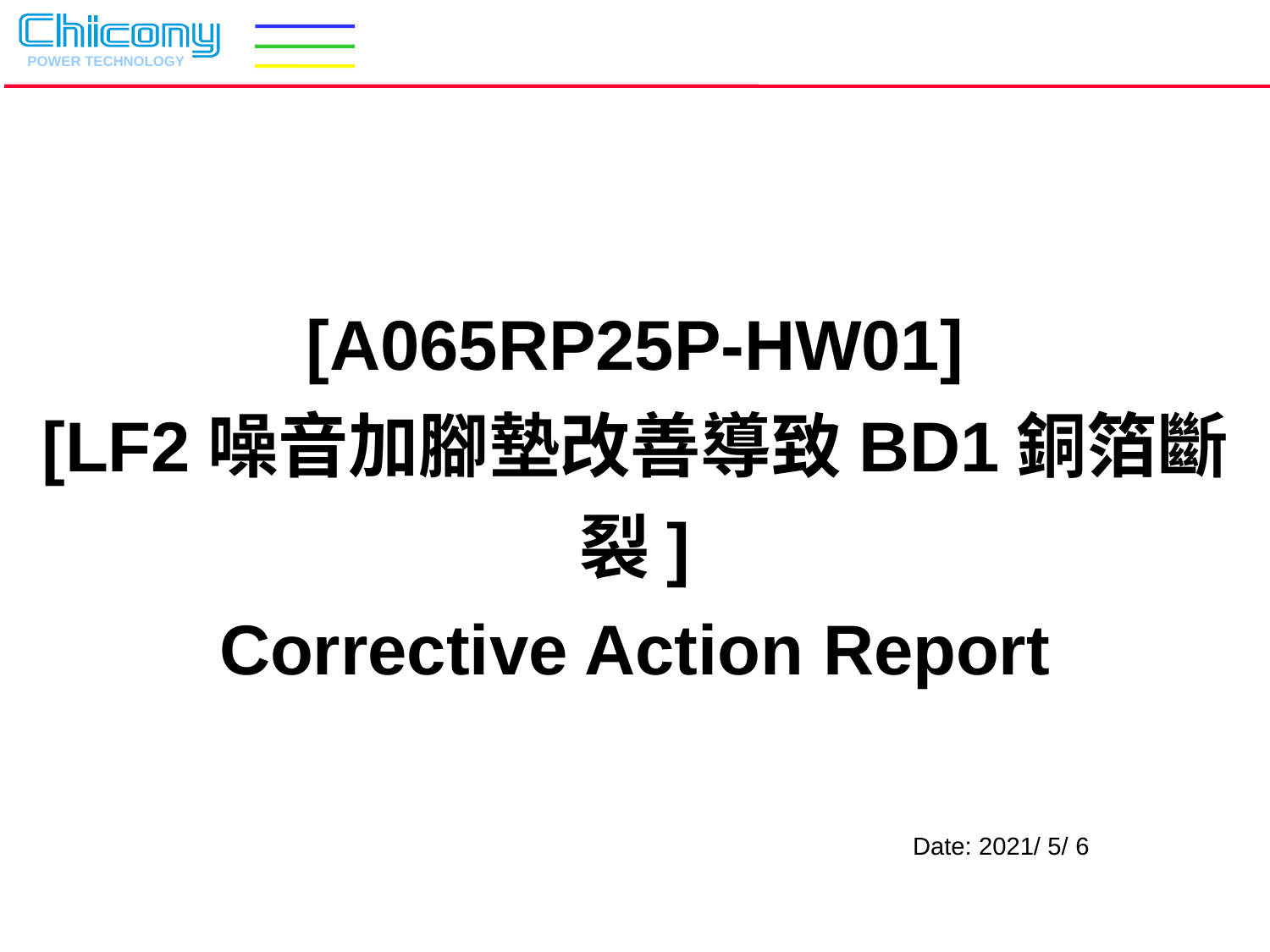

[A065RP25P-HW01]
[LF2噪音加腳墊改善導致BD1銅箔斷裂]
Corrective Action Report
Date: 2021/ 5/ 6